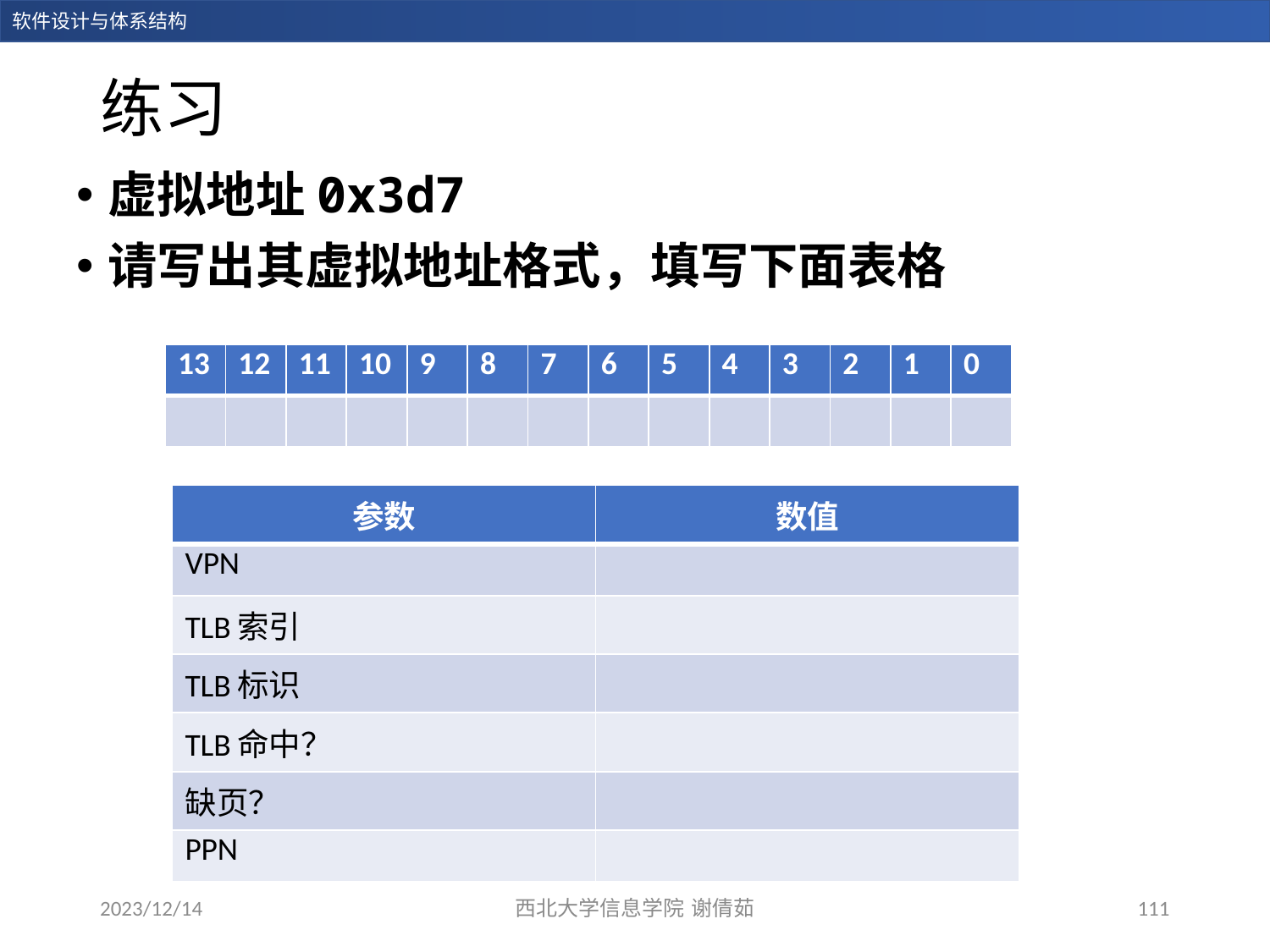

# 练习
虚拟地址0x3d7
请写出其虚拟地址格式，填写下面表格
| 13 | 12 | 11 | 10 | 9 | 8 | 7 | 6 | 5 | 4 | 3 | 2 | 1 | 0 |
| --- | --- | --- | --- | --- | --- | --- | --- | --- | --- | --- | --- | --- | --- |
|  |  |  |  |  |  |  |  |  |  |  |  |  |  |
| 参数 | 数值 |
| --- | --- |
| VPN |  |
| TLB索引 |  |
| TLB标识 |  |
| TLB命中？ |  |
| 缺页？ |  |
| PPN |  |
2023/12/14
西北大学信息学院 谢倩茹
111